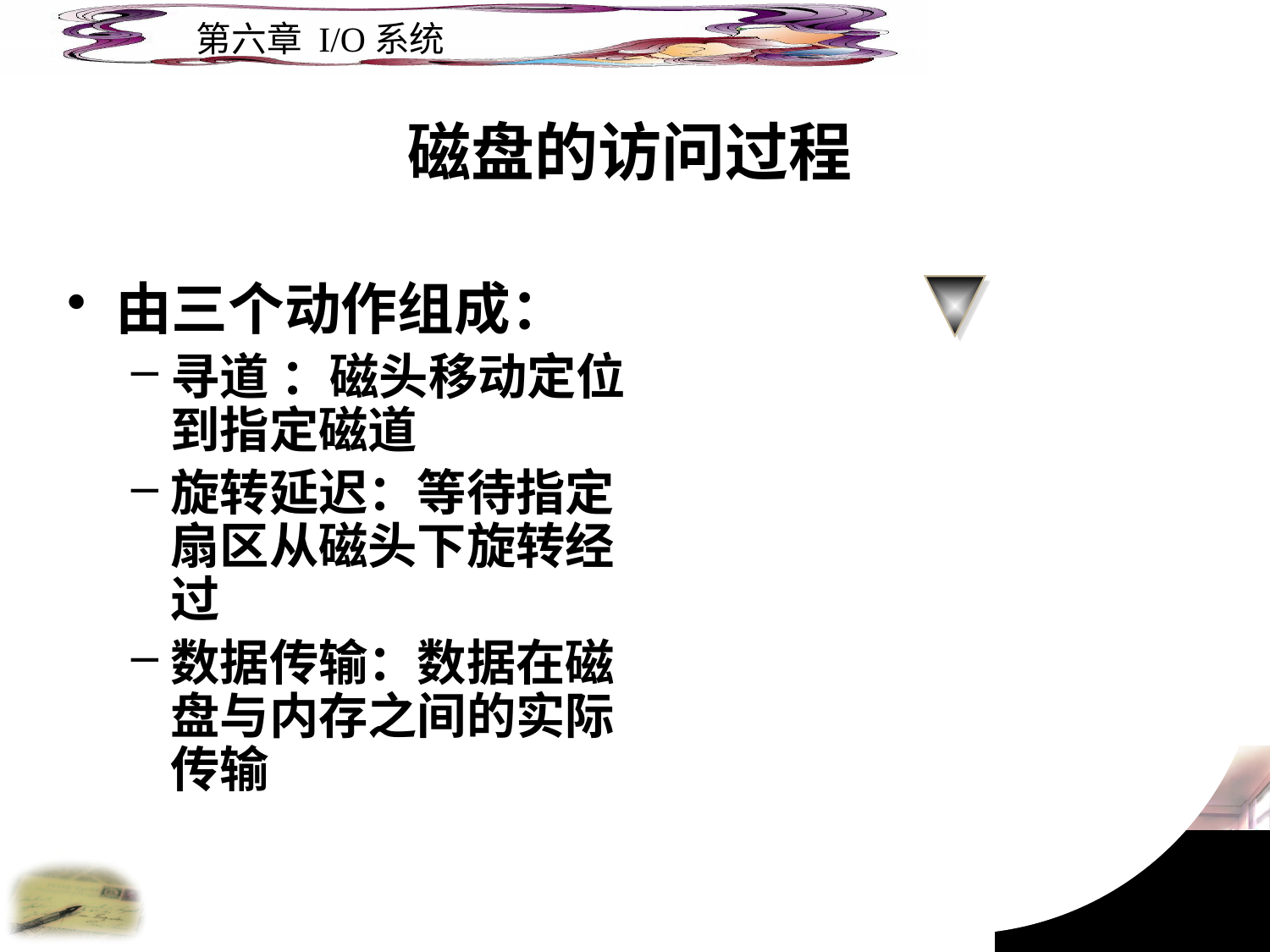

# 磁盘的访问过程
由三个动作组成：
寻道 ：磁头移动定位到指定磁道
旋转延迟：等待指定扇区从磁头下旋转经过
数据传输：数据在磁盘与内存之间的实际传输

134